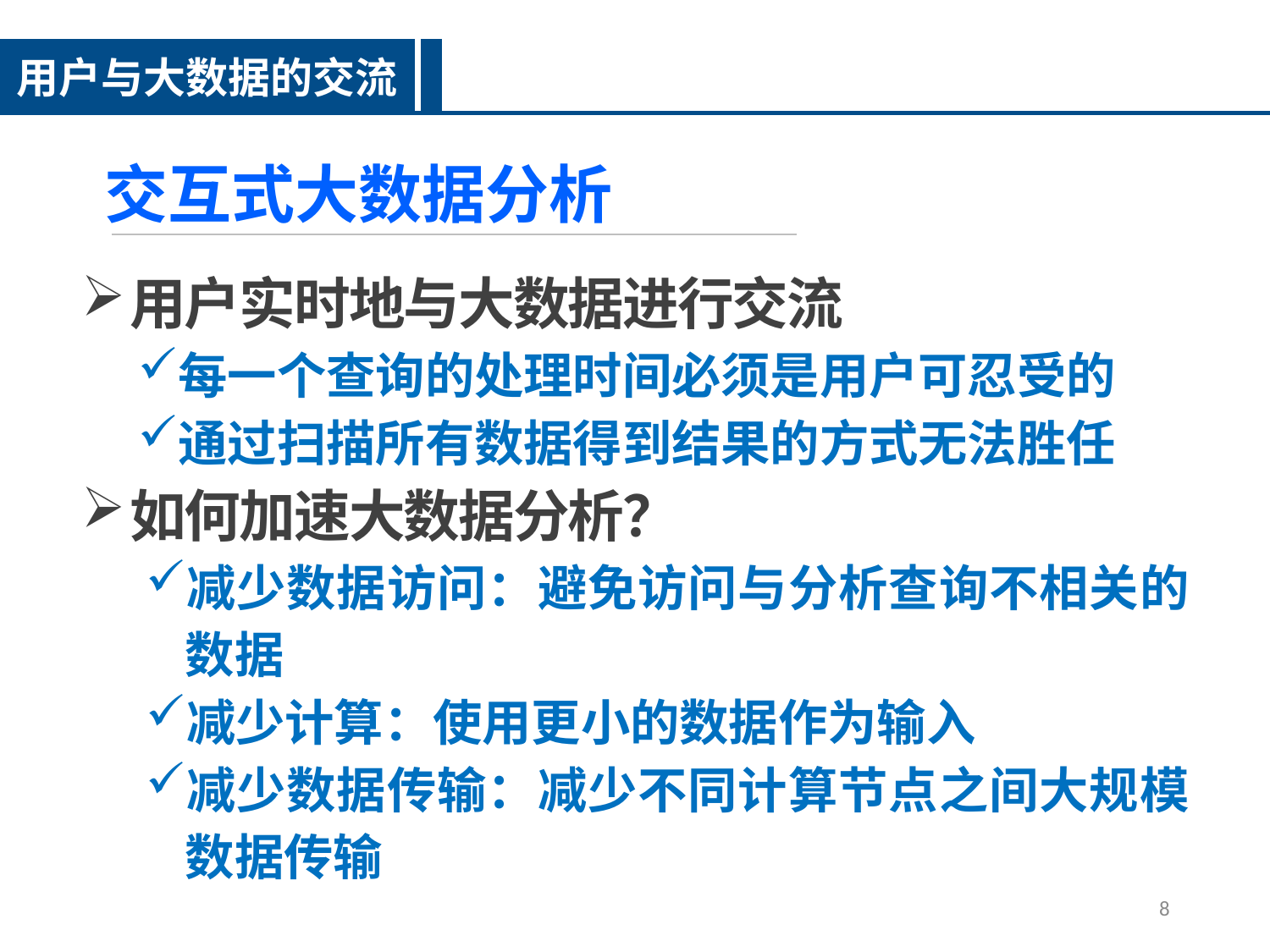

用户与大数据的交流

交互式大数据分析
用户实时地与大数据进行交流
每一个查询的处理时间必须是用户可忍受的
通过扫描所有数据得到结果的方式无法胜任
如何加速大数据分析？
减少数据访问：避免访问与分析查询不相关的数据
减少计算：使用更小的数据作为输入
减少数据传输：减少不同计算节点之间大规模数据传输
8